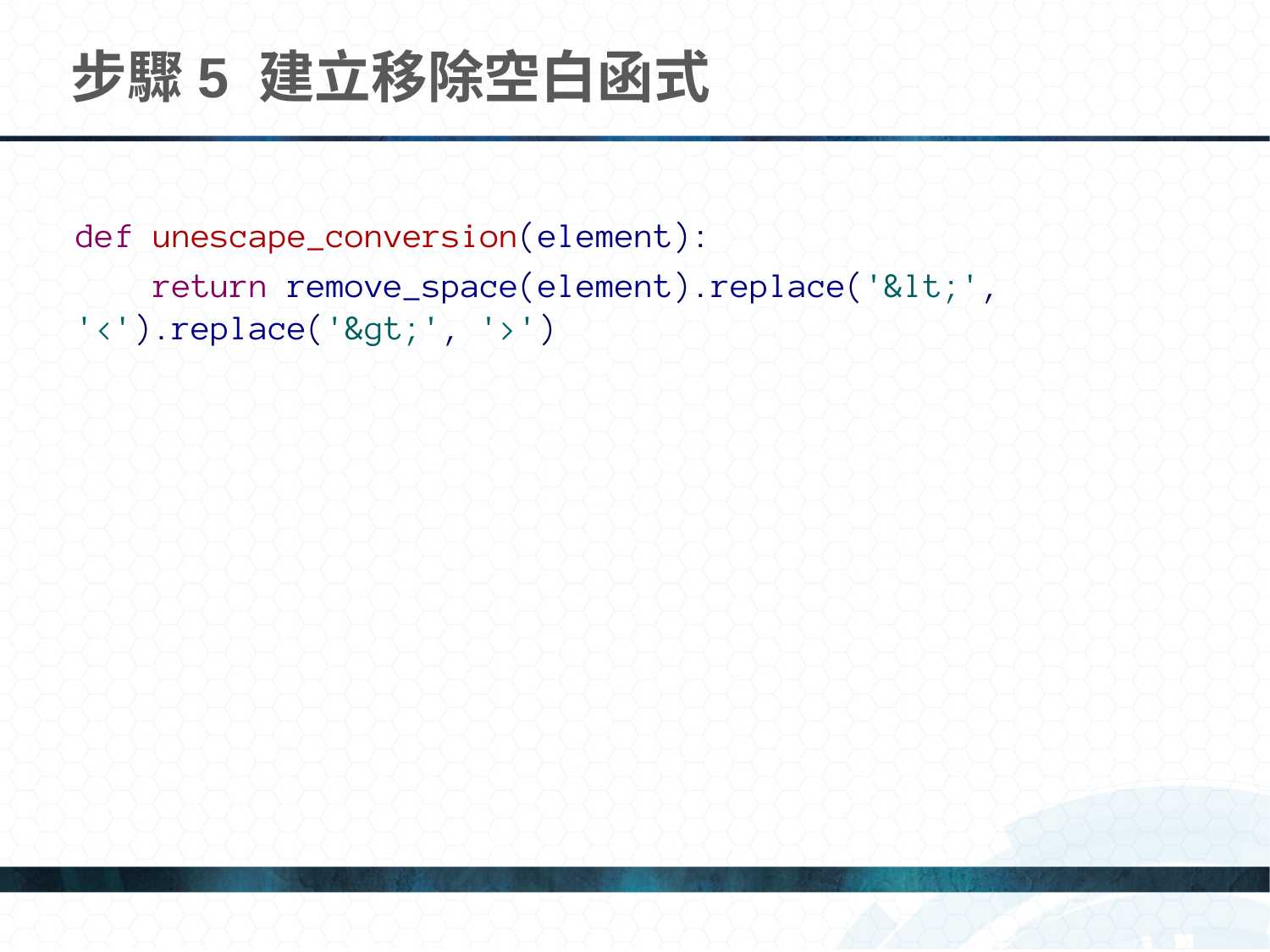

# 步驟5 建立移除空白函式
def unescape_conversion(element):
    return remove_space(element).replace('&lt;', '<').replace('&gt;', '>')